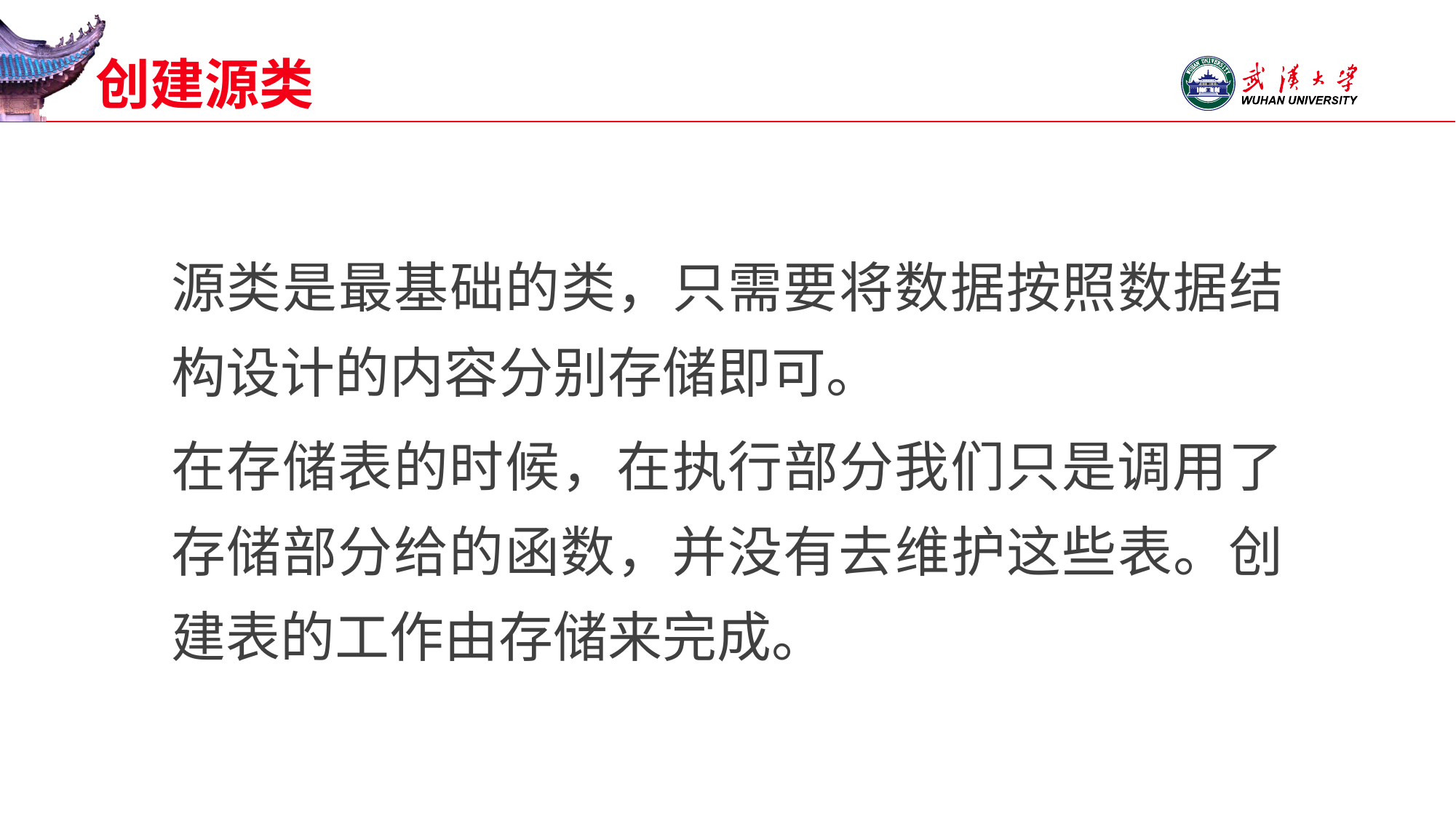

# 创建源类
源类是最基础的类，只需要将数据按照数据结构设计的内容分别存储即可。
在存储表的时候，在执行部分我们只是调用了存储部分给的函数，并没有去维护这些表。创建表的工作由存储来完成。